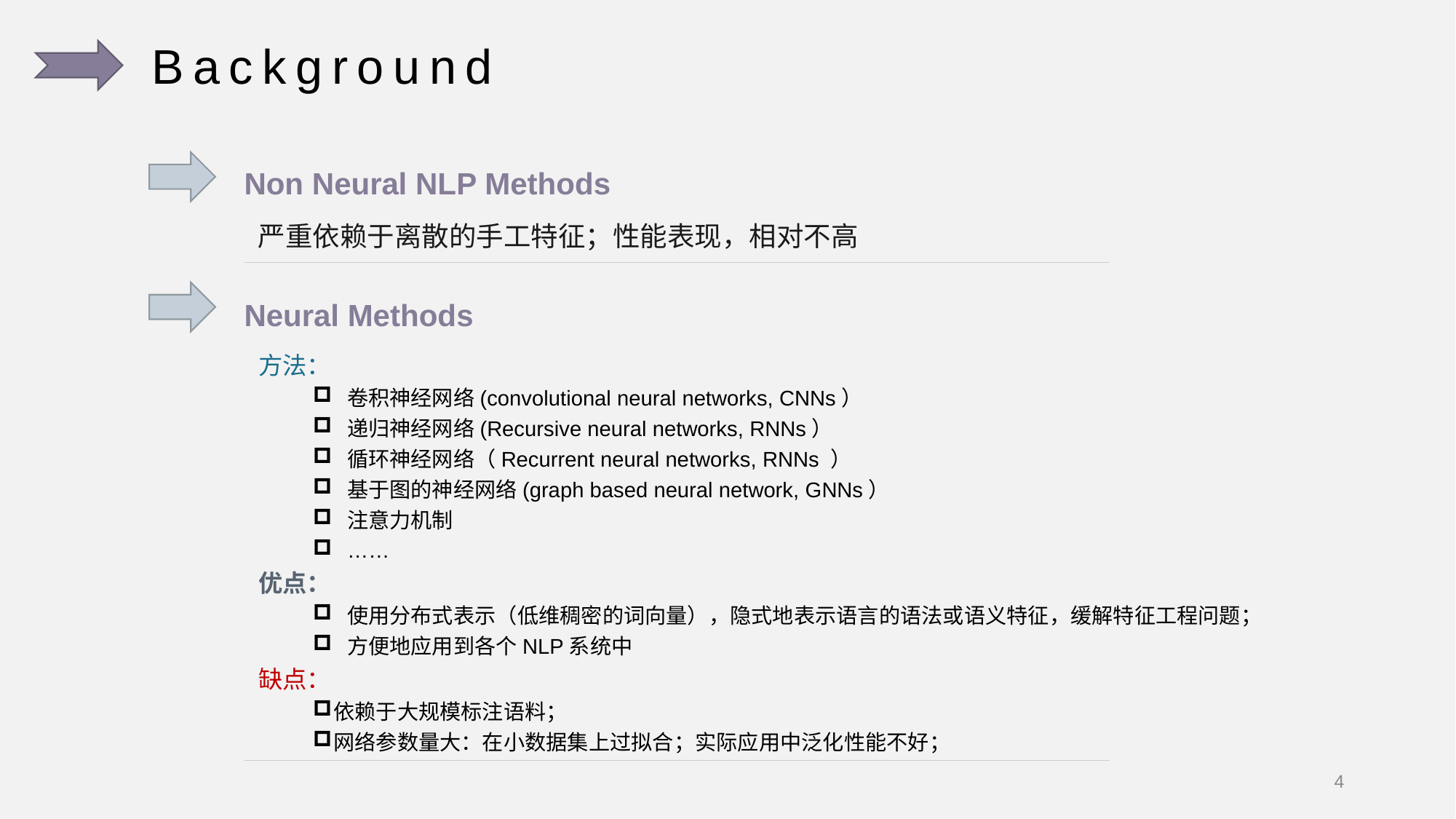

Background

Non Neural NLP Methods

严重依赖于离散的手工特征；性能表现，相对不高

Neural Methods
方法：
卷积神经网络(convolutional neural networks, CNNs）
递归神经网络(Recursive neural networks, RNNs）
循环神经网络（Recurrent neural networks, RNNs ）
基于图的神经网络(graph based neural network, GNNs）
注意力机制
……
优点：
使用分布式表示（低维稠密的词向量），隐式地表示语言的语法或语义特征，缓解特征工程问题；
方便地应用到各个NLP系统中
缺点：
依赖于大规模标注语料；
网络参数量大：在小数据集上过拟合；实际应用中泛化性能不好；

4